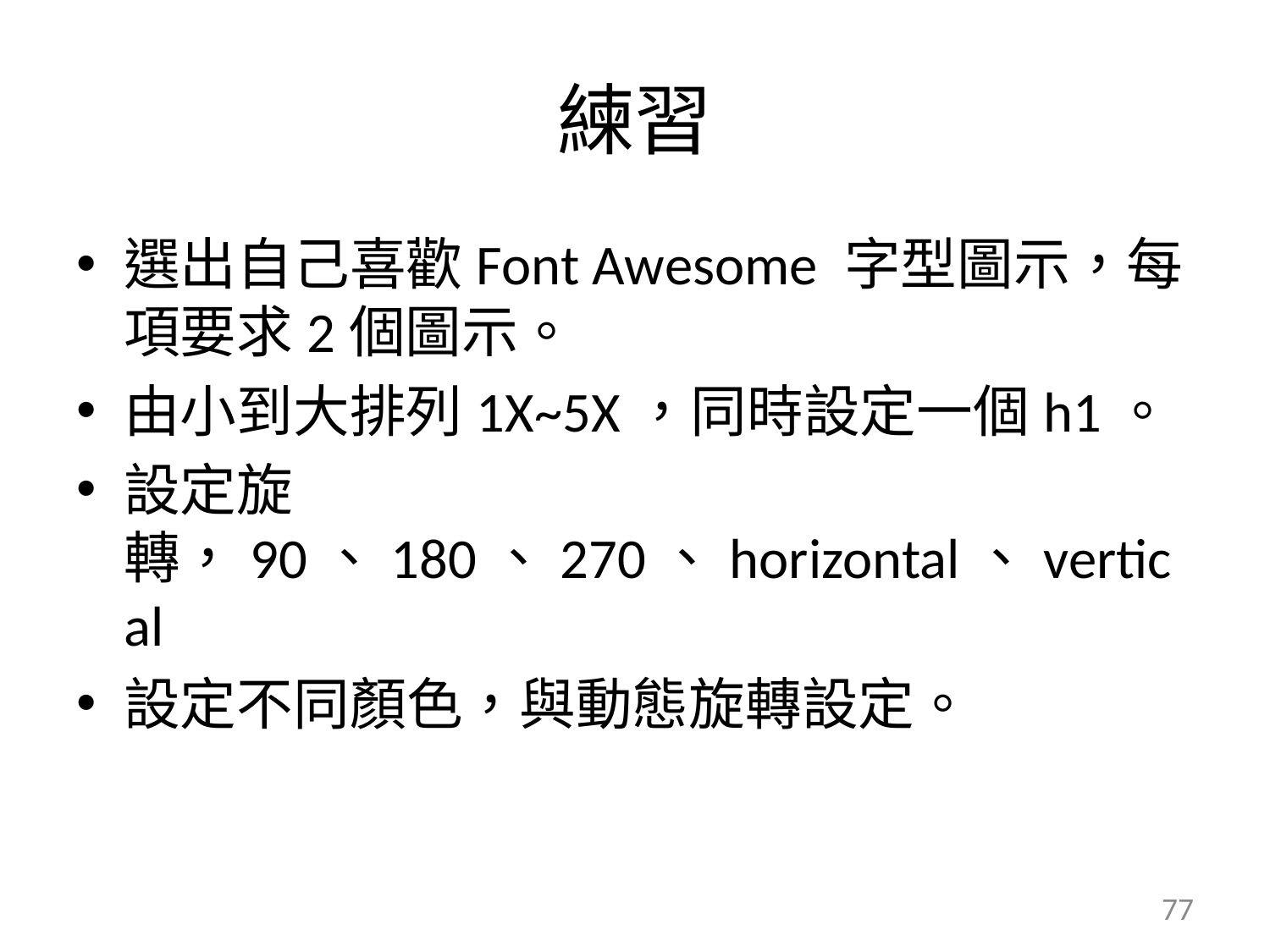

# 練習
選出自己喜歡Font Awesome 字型圖示，每項要求2個圖示。
由小到大排列1X~5X，同時設定一個h1。
設定旋轉，90、180、270、horizontal、vertical
設定不同顏色，與動態旋轉設定。

77